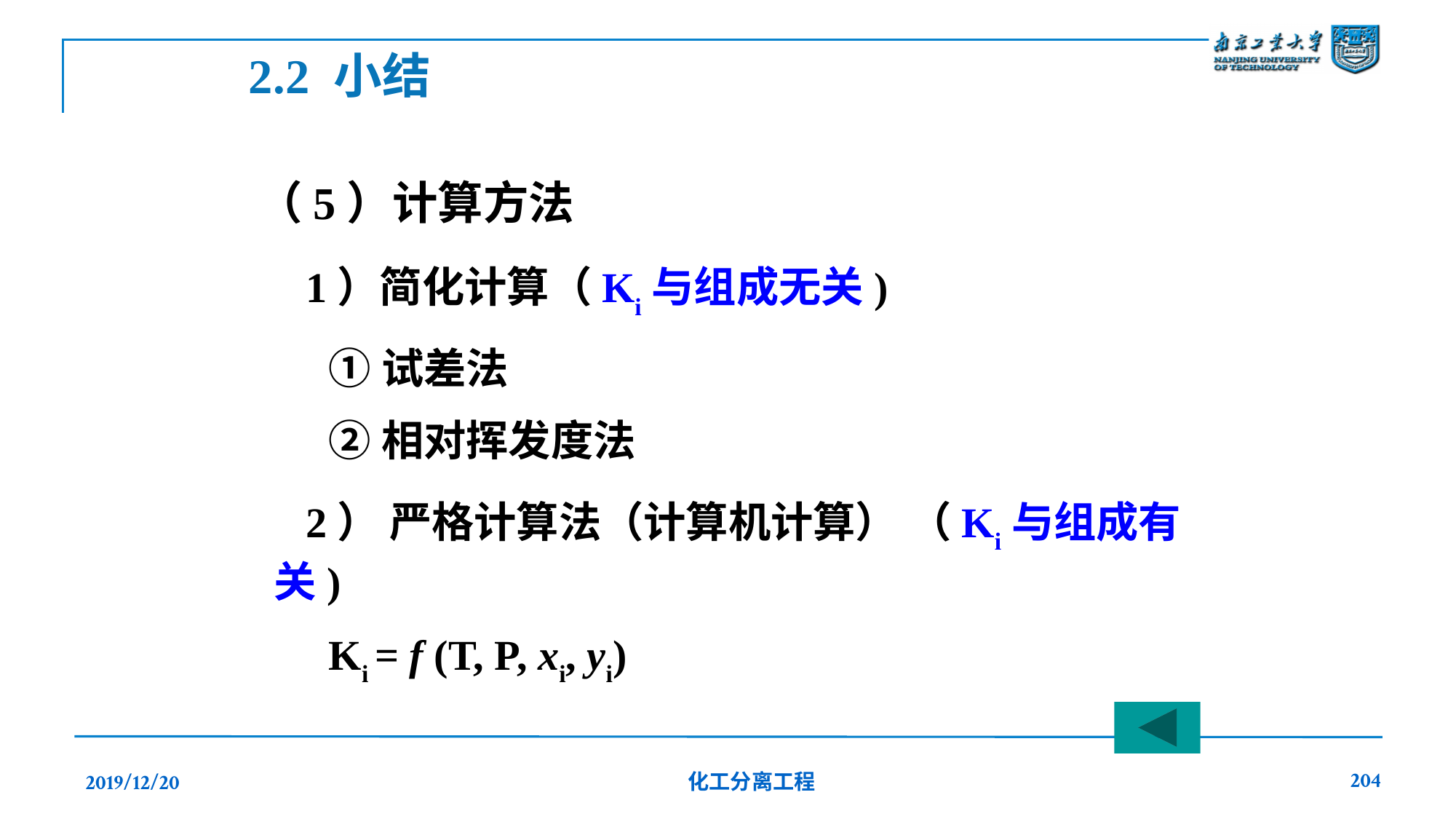

2.2 小结
（5）计算方法
   1）简化计算（Ki与组成无关)
①试差法
②相对挥发度法
   2） 严格计算法（计算机计算） （Ki与组成有关)
Ki = f (T, P, xi, yi)

2019/12/20
化工分离工程
204